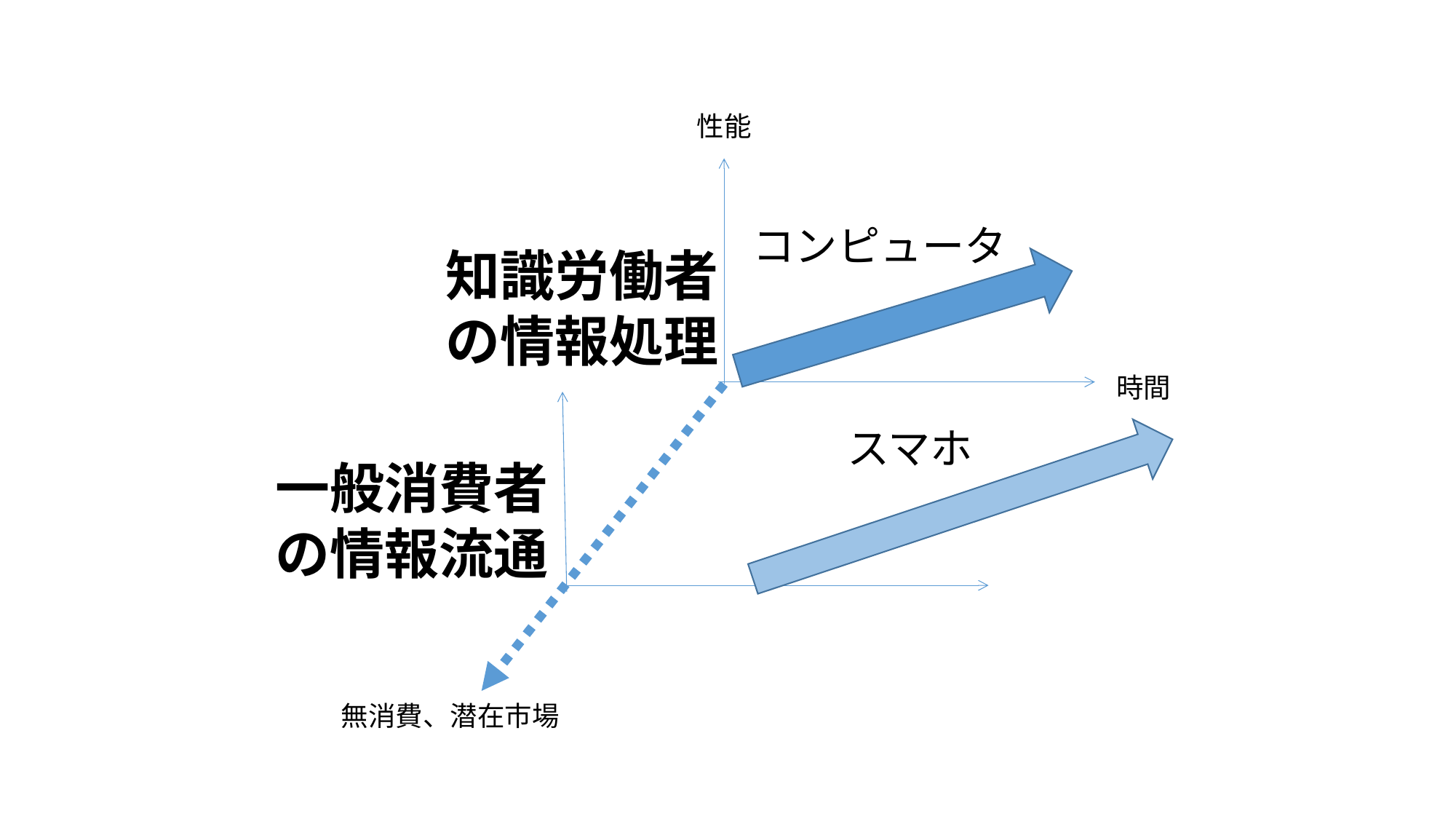

性能
コンピュータ
知識労働者
の情報処理

時間
スマホ
一般消費者
の情報流通

無消費、潜在市場